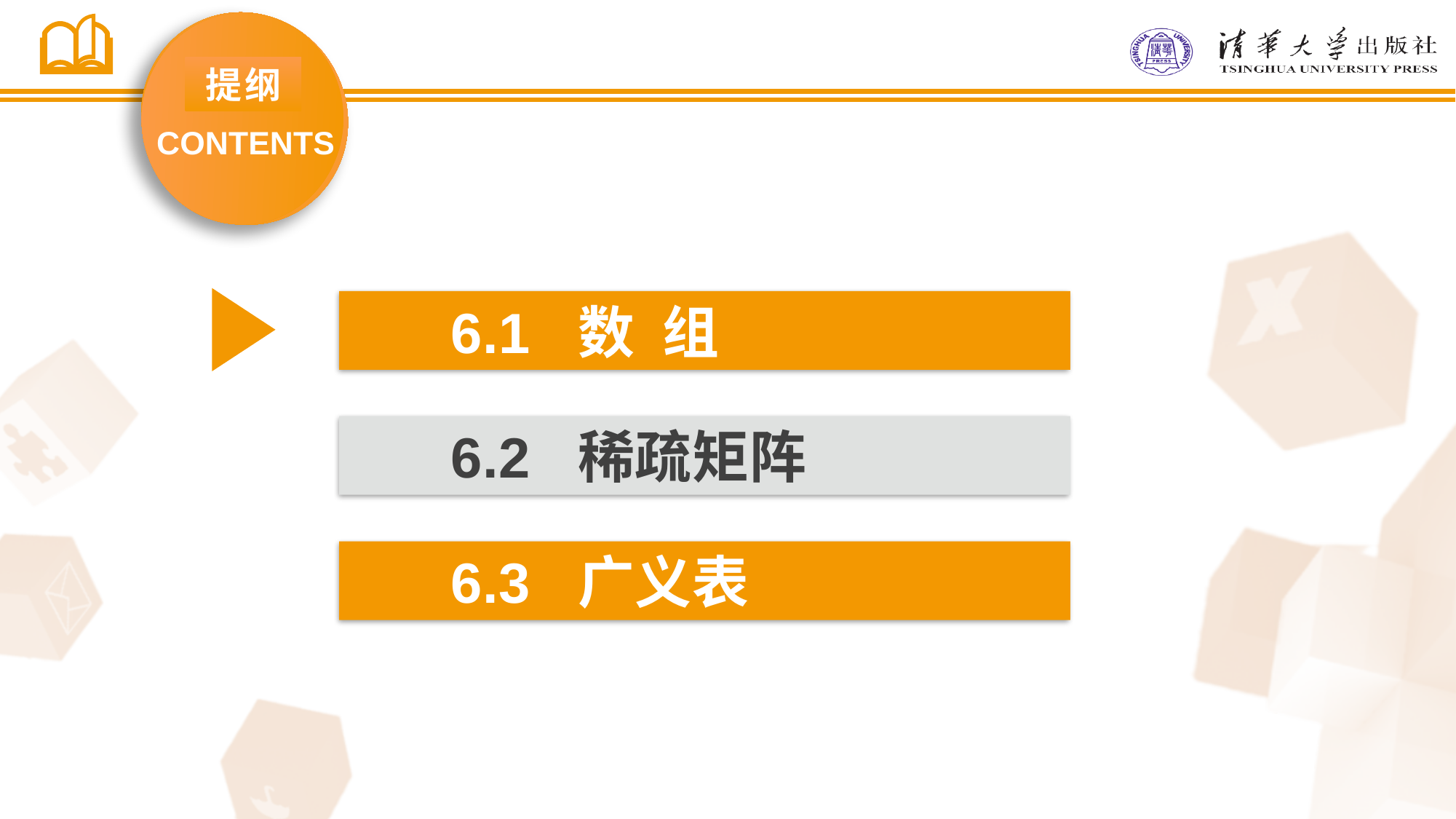

提纲
CONTENTS
    6.1  数  组

    6.2  稀疏矩阵
    6.3  广义表